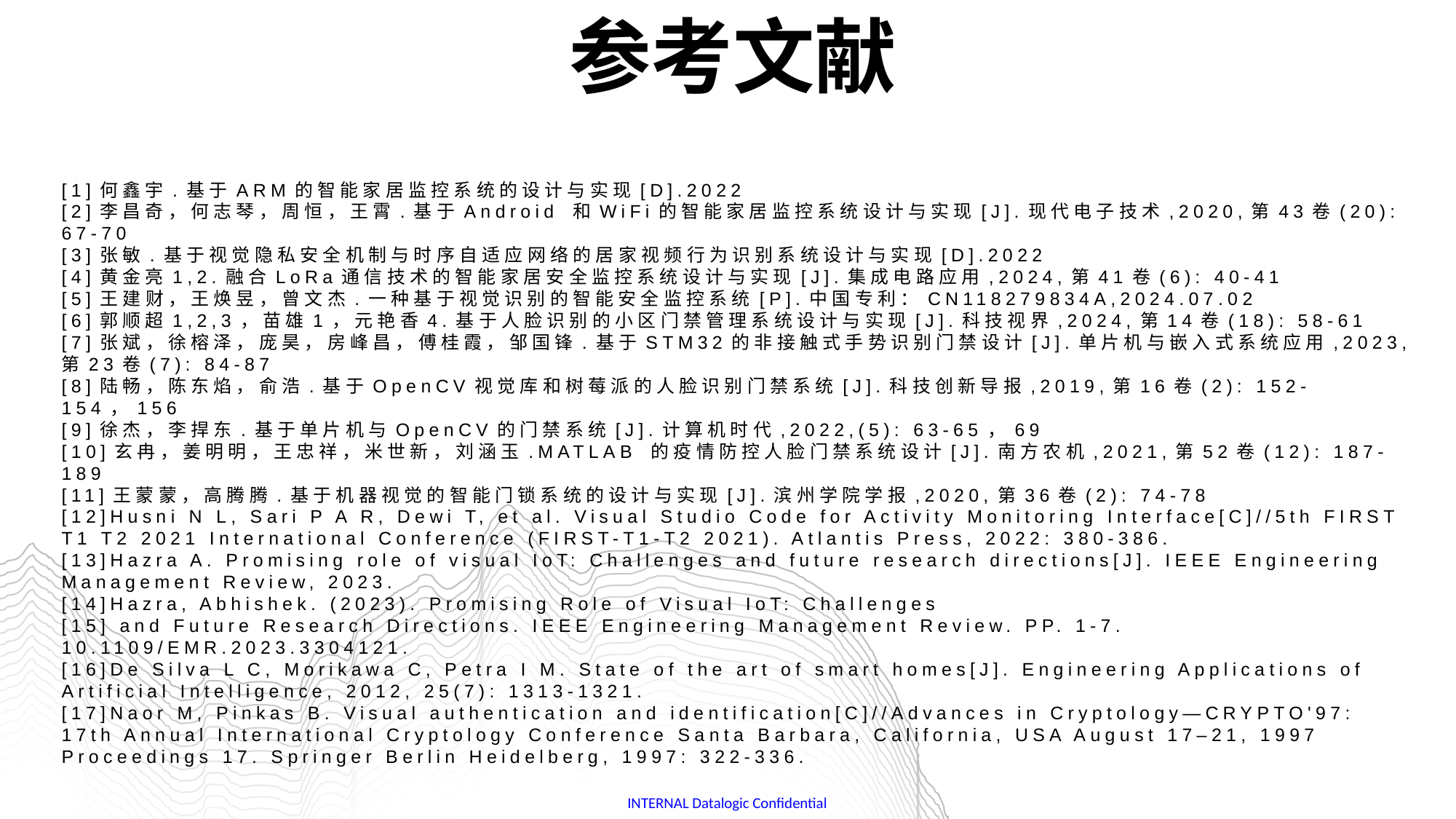

参考文献

[1]何鑫宇.基于ARM的智能家居监控系统的设计与实现[D].2022
[2]李昌奇，何志琴，周恒，王霄.基于Android 和WiFi的智能家居监控系统设计与实现[J].现代电子技术,2020,第43卷(20): 67-70
[3]张敏.基于视觉隐私安全机制与时序自适应网络的居家视频行为识别系统设计与实现[D].2022
[4]黄金亮1,2.融合LoRa通信技术的智能家居安全监控系统设计与实现[J].集成电路应用,2024,第41卷(6): 40-41
[5]王建财，王焕昱，曾文杰.一种基于视觉识别的智能安全监控系统[P].中国专利：CN118279834A,2024.07.02
[6]郭顺超1,2,3，苗雄1，元艳香4.基于人脸识别的小区门禁管理系统设计与实现[J].科技视界,2024,第14卷(18): 58-61
[7]张斌，徐榕泽，庞昊，房峰昌，傅桂霞，邹国锋.基于STM32的非接触式手势识别门禁设计[J].单片机与嵌入式系统应用,2023,第23卷(7): 84-87
[8]陆畅，陈东焰，俞浩.基于OpenCV视觉库和树莓派的人脸识别门禁系统[J].科技创新导报,2019,第16卷(2): 152-154，156
[9]徐杰，李捍东.基于单片机与OpenCV的门禁系统[J].计算机时代,2022,(5): 63-65，69
[10]玄冉，姜明明，王忠祥，米世新，刘涵玉.MATLAB 的疫情防控人脸门禁系统设计[J].南方农机,2021,第52卷(12): 187-189
[11]王蒙蒙，高腾腾.基于机器视觉的智能门锁系统的设计与实现[J].滨州学院学报,2020,第36卷(2): 74-78
[12]Husni N L, Sari P A R, Dewi T, et al. Visual Studio Code for Activity Monitoring Interface[C]//5th FIRST T1 T2 2021 International Conference (FIRST-T1-T2 2021). Atlantis Press, 2022: 380-386.
[13]Hazra A. Promising role of visual IoT: Challenges and future research directions[J]. IEEE Engineering Management Review, 2023.
[14]Hazra, Abhishek. (2023). Promising Role of Visual IoT: Challenges
[15] and Future Research Directions. IEEE Engineering Management Review. PP. 1-7. 10.1109/EMR.2023.3304121.
[16]De Silva L C, Morikawa C, Petra I M. State of the art of smart homes[J]. Engineering Applications of Artificial Intelligence, 2012, 25(7): 1313-1321.
[17]Naor M, Pinkas B. Visual authentication and identification[C]//Advances in Cryptology—CRYPTO'97: 17th Annual International Cryptology Conference Santa Barbara, California, USA August 17–21, 1997 Proceedings 17. Springer Berlin Heidelberg, 1997: 322-336.